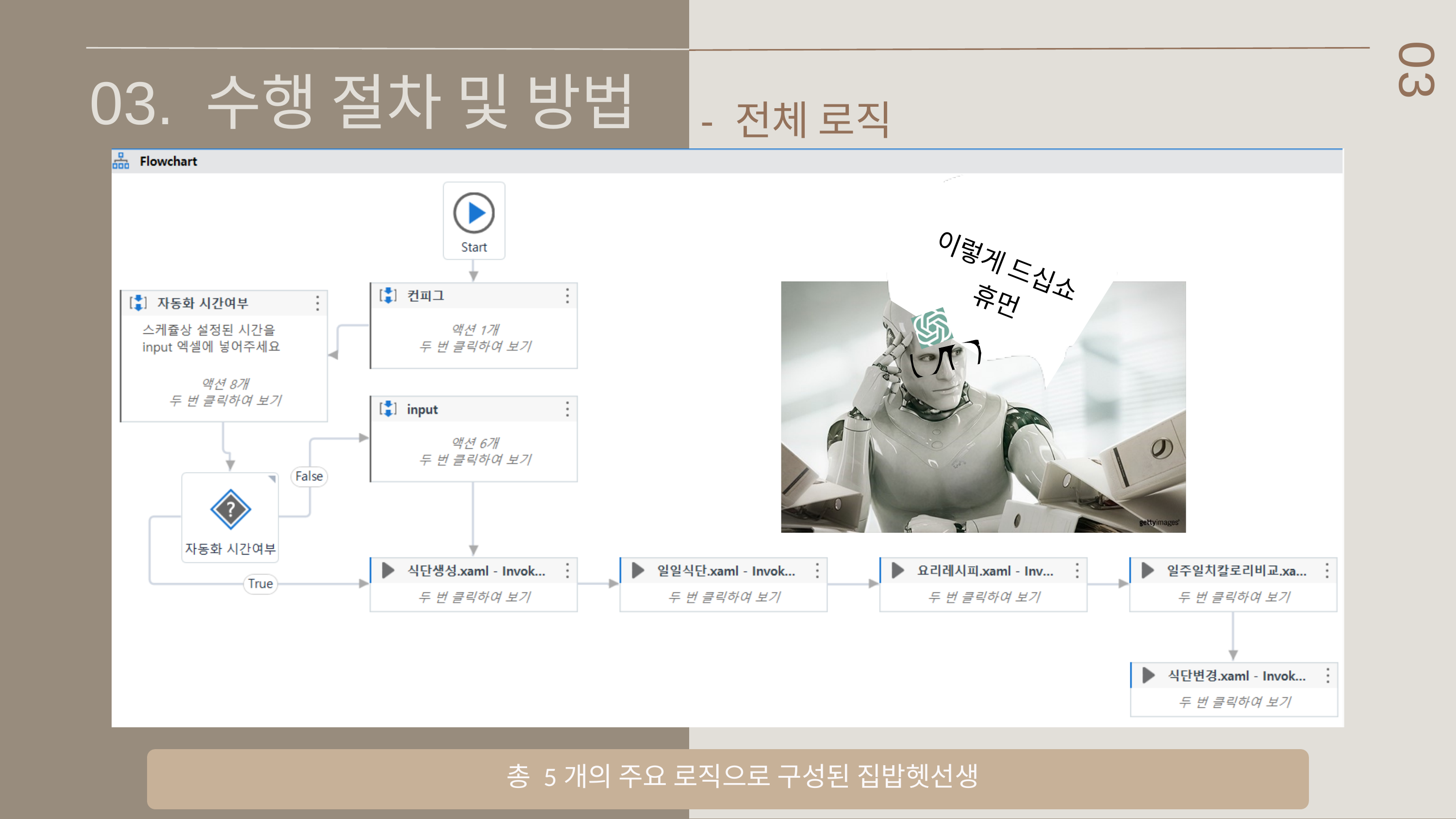

03. 수행 절차 및 방법
03
 - 전체 로직

이렇게 드십쇼
휴먼

총 5개의 주요 로직으로 구성된 집밥헷선생